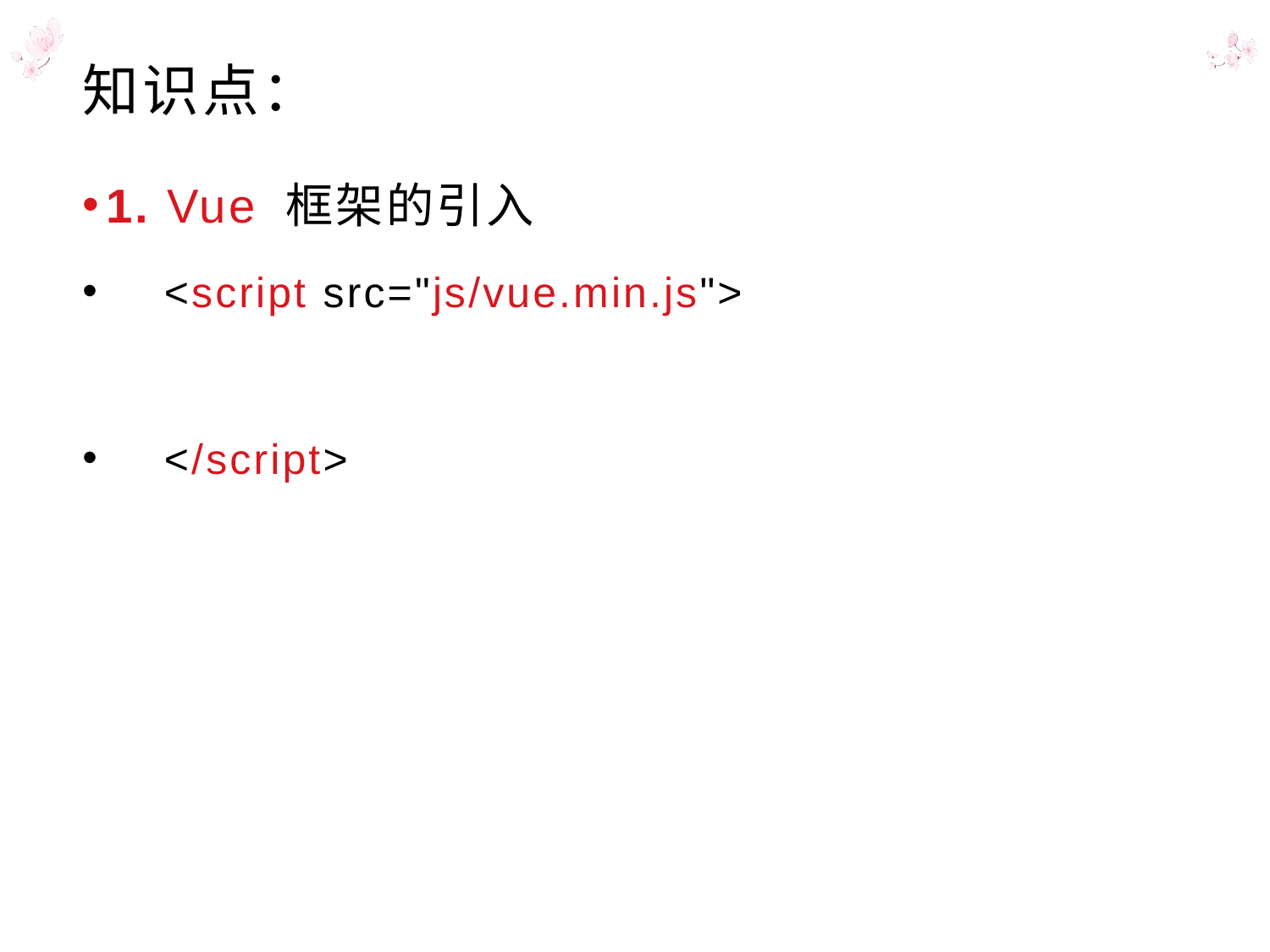

# 知识点：
1. Vue 框架的引入
    <script src="js/vue.min.js">

    </script>